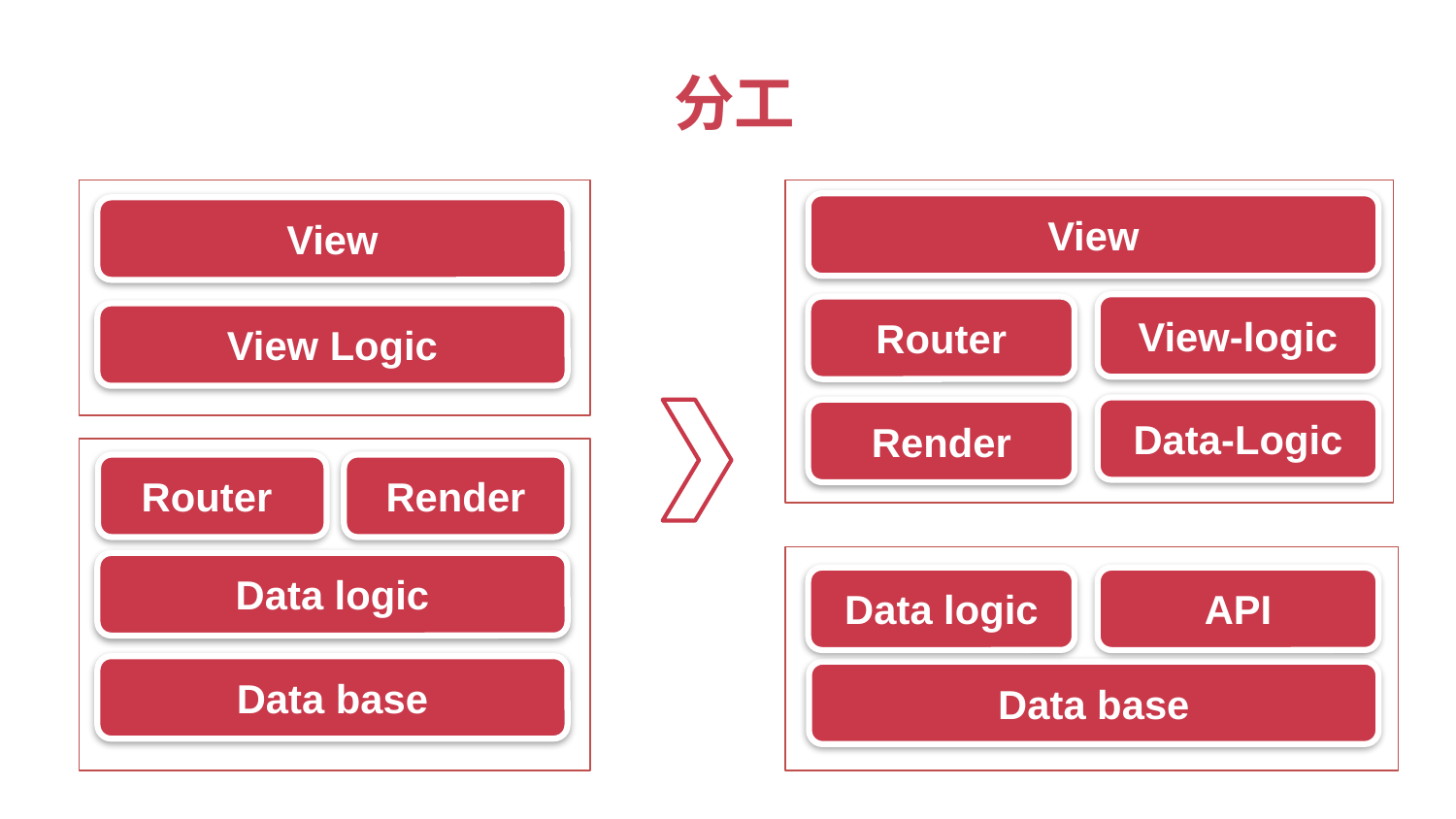

分工

View
View
View-logic
Router
View Logic
Data-Logic

Render

Router
Render

Data logic
Data logic
API
Data base
Data base